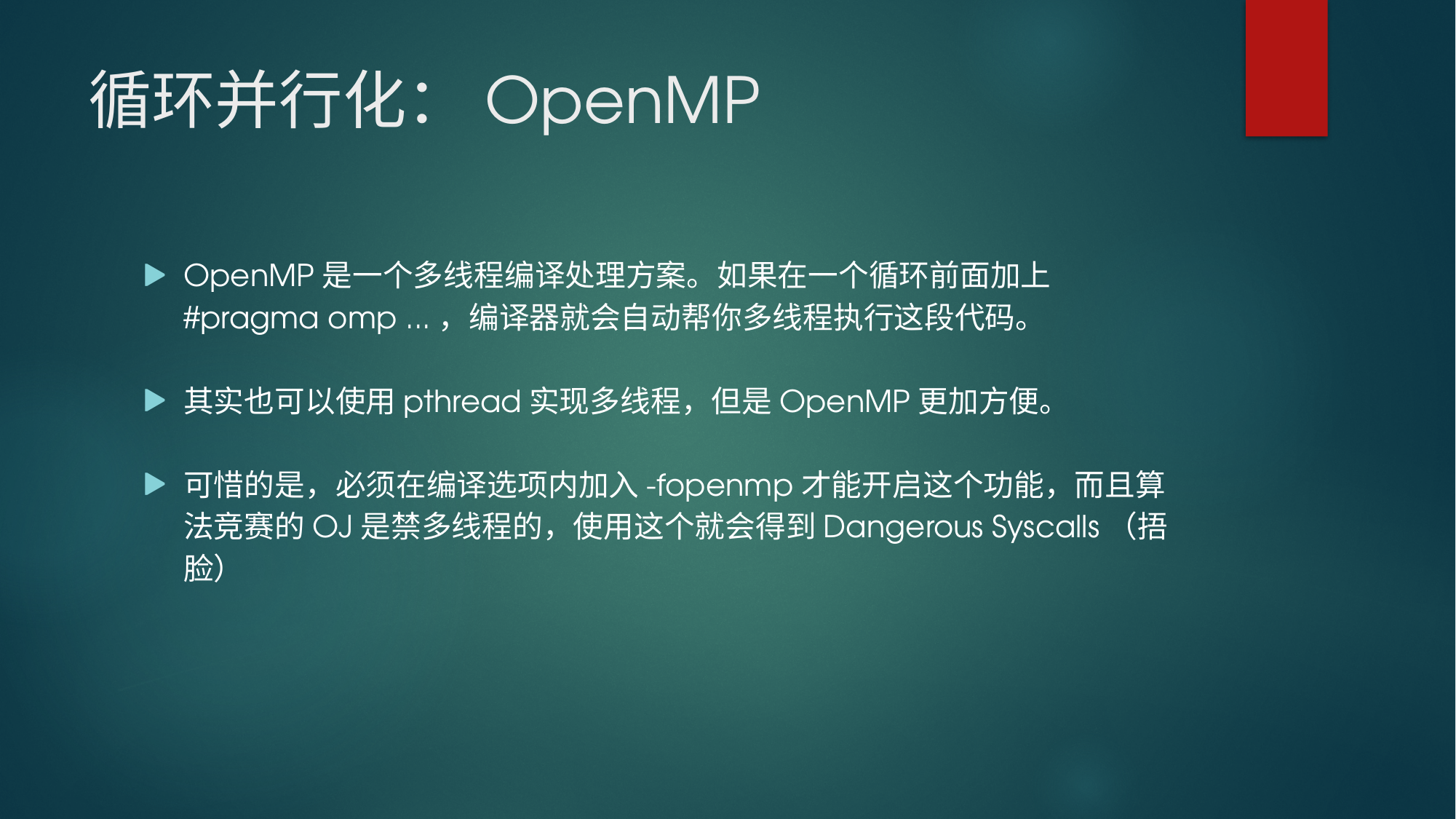

# 循环并行化：OpenMP
OpenMP是一个多线程编译处理方案。如果在一个循环前面加上#pragma omp ...，编译器就会自动帮你多线程执行这段代码。

其实也可以使用pthread实现多线程，但是OpenMP更加方便。

可惜的是，必须在编译选项内加入-fopenmp才能开启这个功能，而且算法竞赛的OJ是禁多线程的，使用这个就会得到Dangerous Syscalls（捂脸）